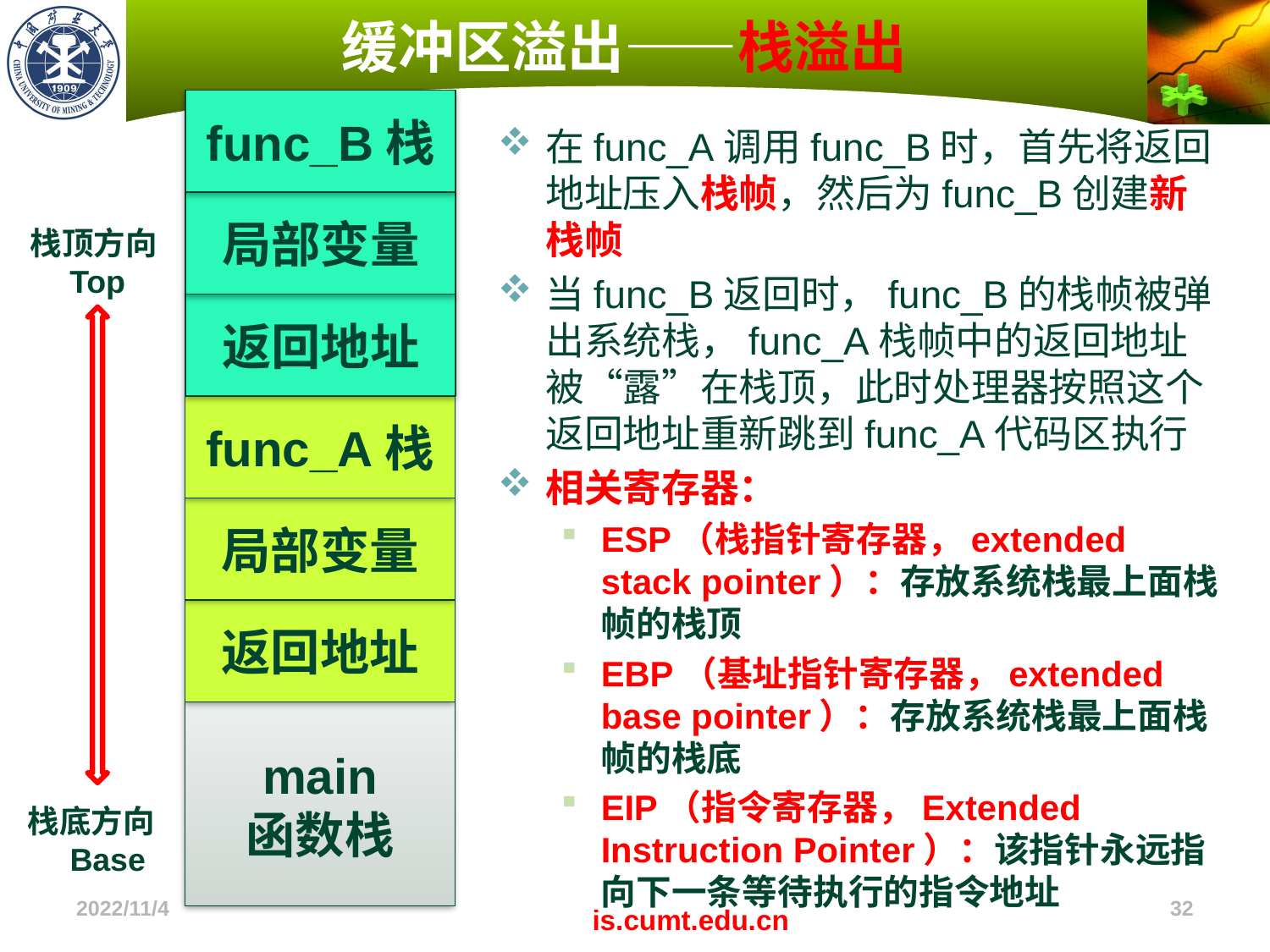

# 缓冲区溢出——栈溢出
func_B栈
在func_A调用func_B时，首先将返回地址压入栈帧，然后为func_B创建新栈帧
当func_B返回时，func_B的栈帧被弹出系统栈，func_A栈帧中的返回地址被“露”在栈顶，此时处理器按照这个返回地址重新跳到func_A代码区执行
相关寄存器：
ESP（栈指针寄存器，extended stack pointer）：存放系统栈最上面栈帧的栈顶
EBP（基址指针寄存器，extended base pointer）：存放系统栈最上面栈帧的栈底
EIP（指令寄存器，Extended Instruction Pointer）：该指针永远指向下一条等待执行的指令地址

局部变量
栈顶方向Top
返回地址

func_A栈
局部变量
返回地址
main
函数栈
栈底方向
Base
2022/11/4
32
is.cumt.edu.cn